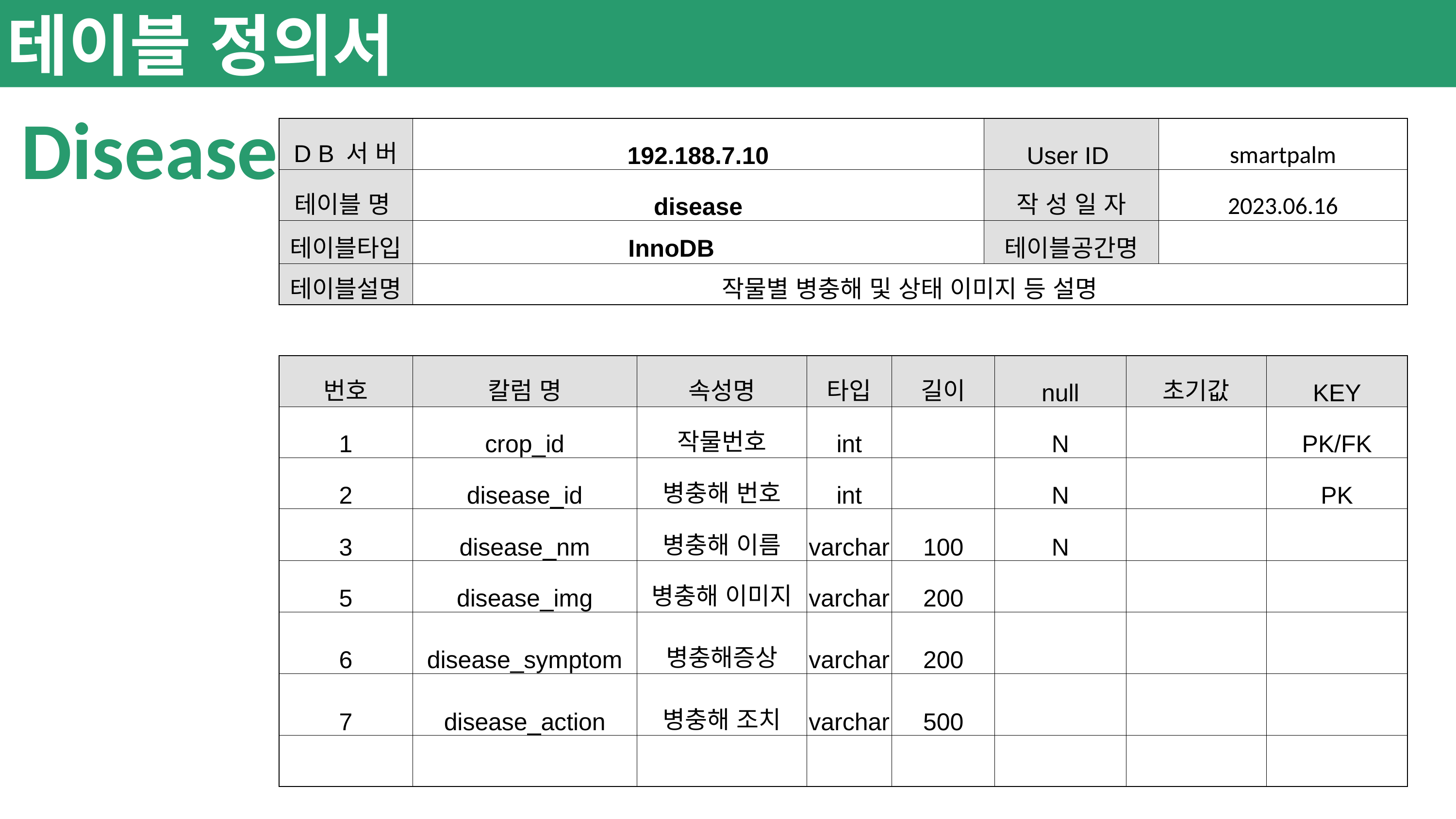

테이블 정의서
Disease
| D B 서 버 | 192.188.7.10 |  |  |  | User ID |  | smartpalm | smartpalm |  |
| --- | --- | --- | --- | --- | --- | --- | --- | --- | --- |
| 테이블 명 | disease |  |  |  | 작 성 일 자 |  | 2023.06.16 | 2023.06.16 |  |
| 테이블타입 | InnoDB |  |  |  | 테이블공간명 |  |  |  |  |
| 테이블설명 | 작물별 병충해 및 상태 이미지 등 설명 |  |  |  |  |  |  |  |  |
|  |  |  |  |  |  |  |  |  |  |
| 번호 | 칼럼 명 | 속성명 | 타입 | 길이 | null | null | 초기값 |  | KEY |
| 1 | crop\_id | 작물번호 | int |  | N | N |  |  | PK/FK |
| 2 | disease\_id | 병충해 번호 | int |  | N | N |  |  | PK |
| 3 | disease\_nm | 병충해 이름 | varchar | 100 | N | N |  |  |  |
| 5 | disease\_img | 병충해 이미지 | varchar | 200 |  |  |  |  |  |
| 6 | disease\_symptom | 병충해증상 | varchar | 200 |  |  |  |  |  |
| 7 | disease\_action | 병충해 조치 | varchar | 500 |  |  |  |  |  |
|  |  |  |  |  |  |  |  |  |  |